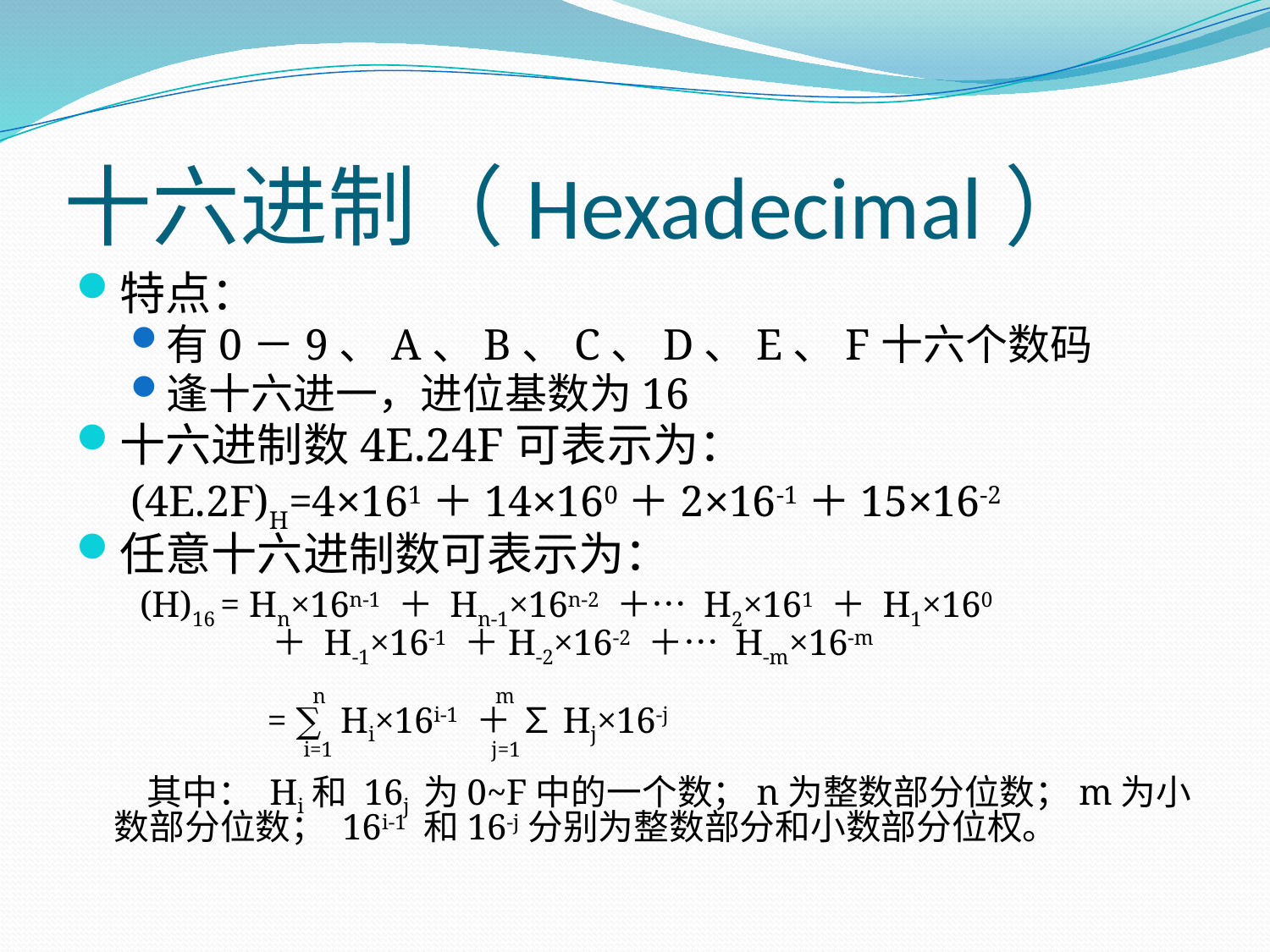

# 十六进制（Hexadecimal）
特点：
有0－9、A、B、C、D、E、F十六个数码
逢十六进一，进位基数为16
十六进制数4E.24F可表示为：
(4E.2F)H=4×161＋14×160＋2×16-1＋15×16-2
任意十六进制数可表示为：
       (H)16 = Hn×16n-1 ＋ Hn-1×16n-2 ＋… H2×161 ＋ H1×160
                        ＋ H-1×16-1 ＋H-2×16-2 ＋… H-m×16-m
                          n                                m
                     = ∑ Hi×16i-1 ＋ ∑Hj×16-j
                         i=1                              j=1
        其中： Hi和 16j 为0~F中的一个数；n为整数部分位数；m为小数部分位数； 16i-1 和16-j分别为整数部分和小数部分位权。